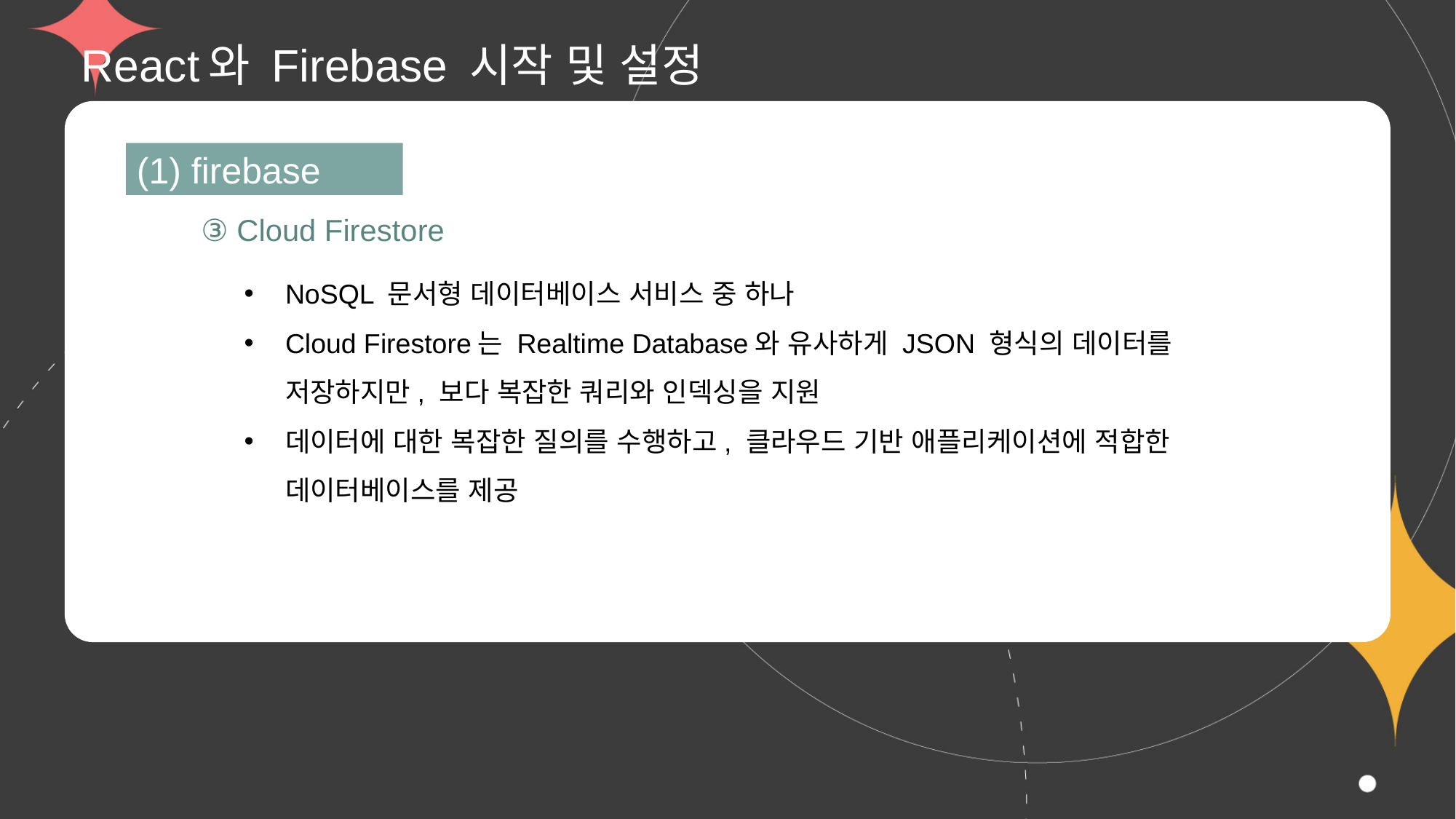

# React와 Firebase 시작 및 설정
(1) firebase
③ Cloud Firestore
NoSQL 문서형 데이터베이스 서비스 중 하나
Cloud Firestore는 Realtime Database와 유사하게 JSON 형식의 데이터를
저장하지만, 보다 복잡한 쿼리와 인덱싱을 지원
데이터에 대한 복잡한 질의를 수행하고, 클라우드 기반 애플리케이션에 적합한
데이터베이스를 제공